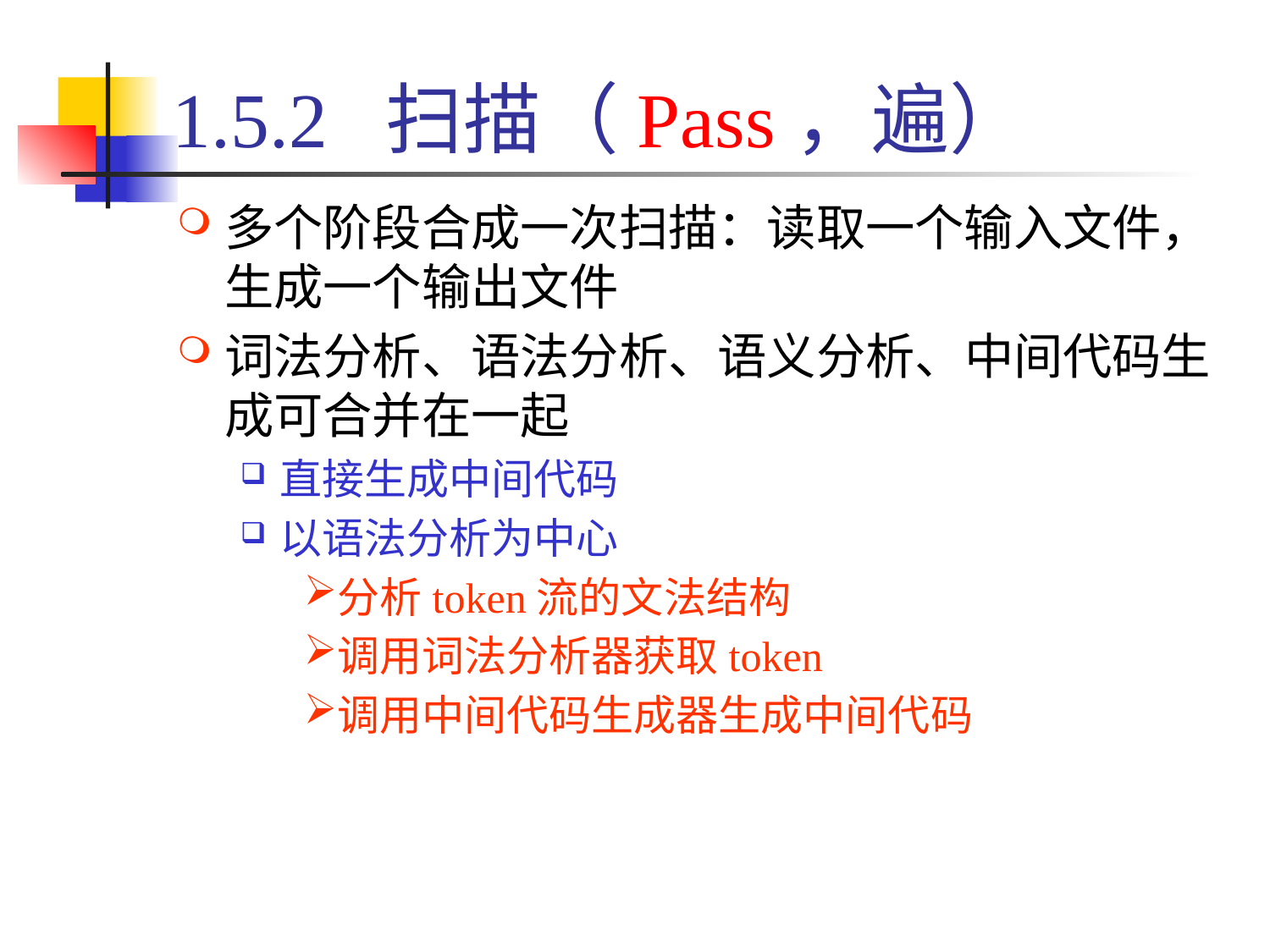

# 1.5.2  扫描（Pass，遍）
多个阶段合成一次扫描：读取一个输入文件，生成一个输出文件
词法分析、语法分析、语义分析、中间代码生成可合并在一起
直接生成中间代码
以语法分析为中心
分析token流的文法结构
调用词法分析器获取token
调用中间代码生成器生成中间代码